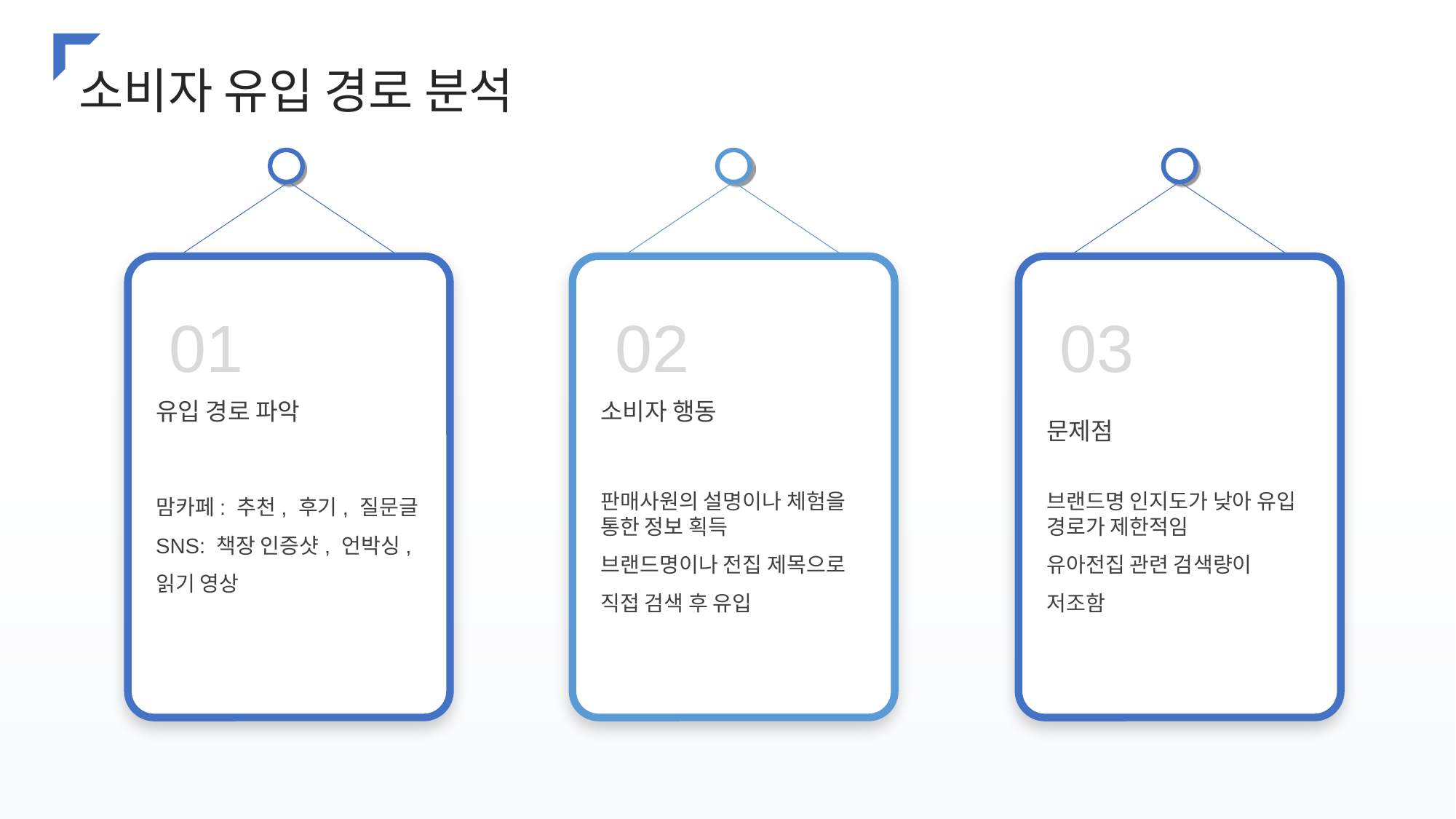

소비자 유입 경로 분석

01
02
03
유입 경로 파악
소비자 행동
문제점
판매사원의 설명이나 체험을 통한 정보 획득
브랜드명이나 전집 제목으로 직접 검색 후 유입
브랜드명 인지도가 낮아 유입 경로가 제한적임
유아전집 관련 검색량이 저조함
맘카페: 추천, 후기, 질문글
SNS: 책장 인증샷, 언박싱, 읽기 영상